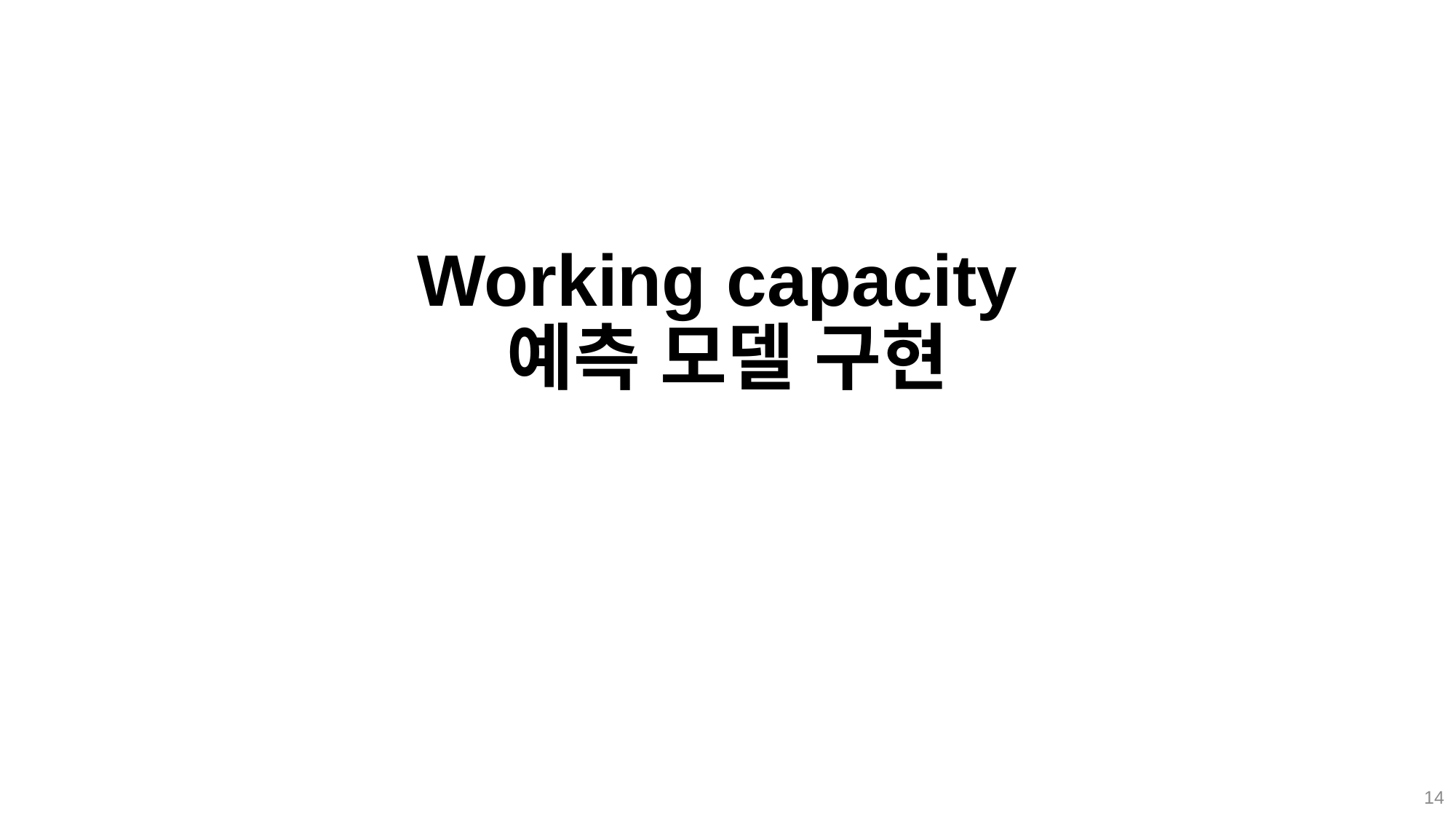

# Working capacity 예측 모델 구현
14